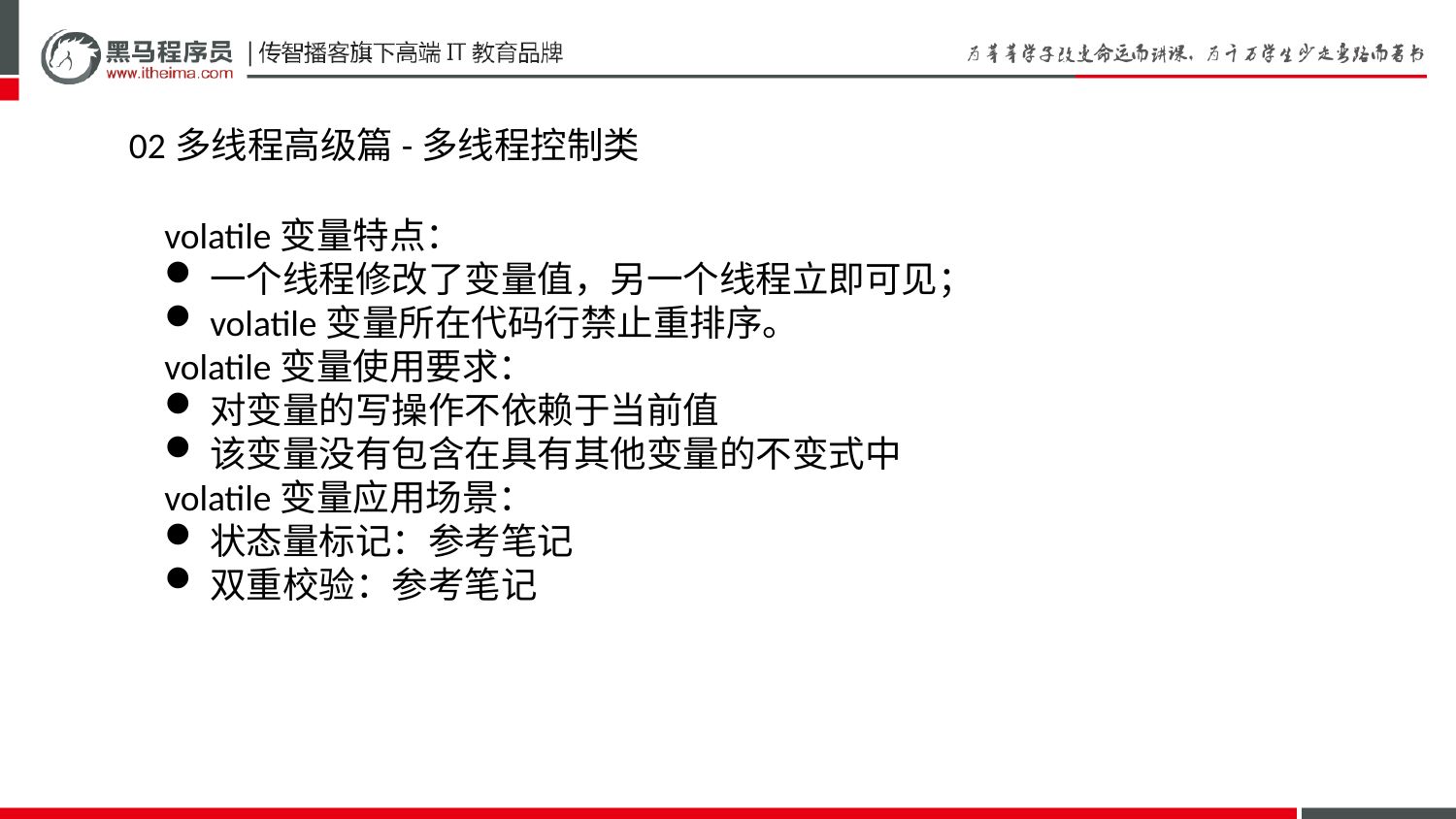

02多线程高级篇-多线程控制类
volatile变量特点：
一个线程修改了变量值，另一个线程立即可见；
volatile变量所在代码行禁止重排序。
volatile变量使用要求：
对变量的写操作不依赖于当前值
该变量没有包含在具有其他变量的不变式中
volatile变量应用场景：
状态量标记：参考笔记
双重校验：参考笔记